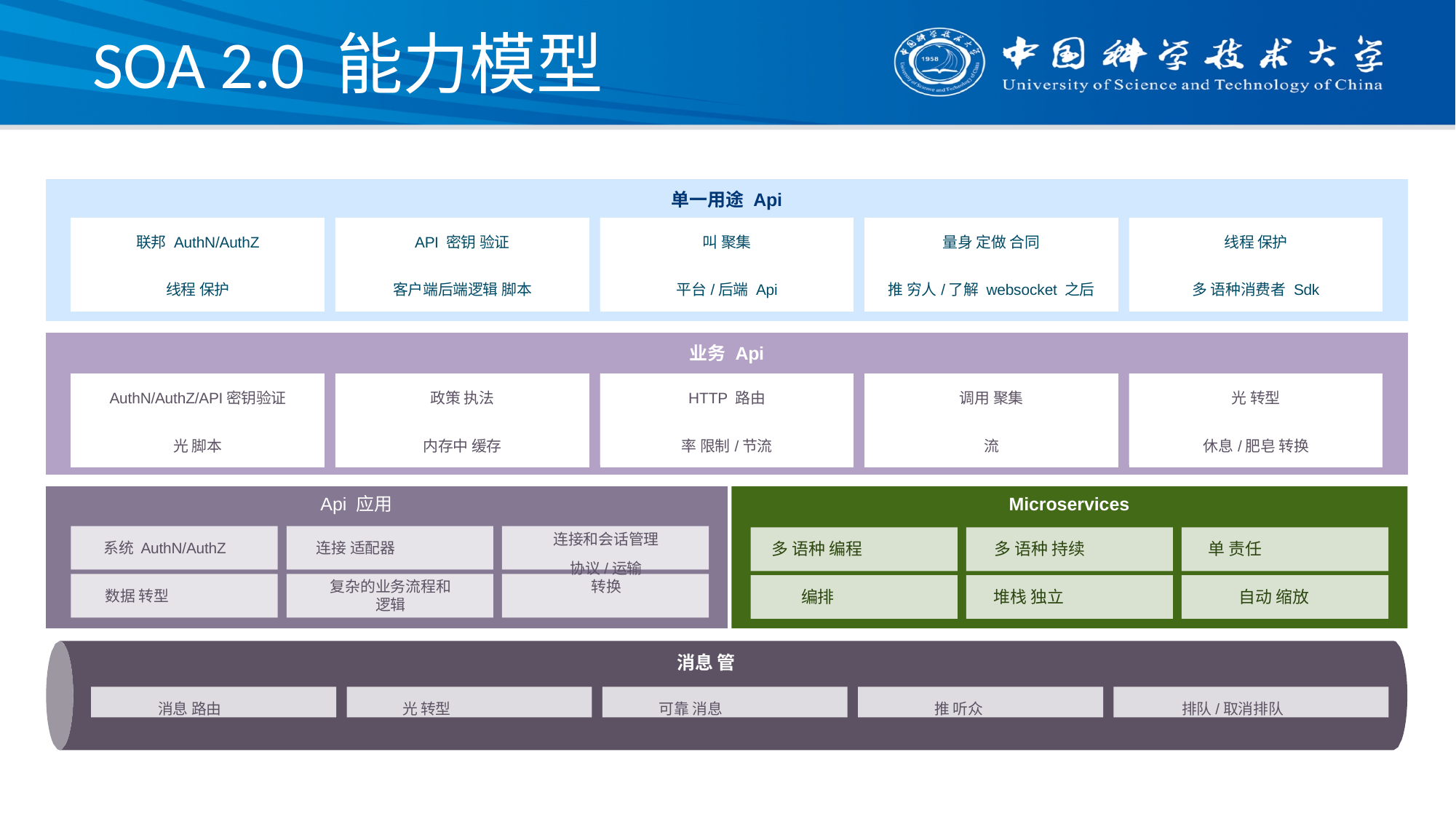

# SOA 2.0 能力模型
|  |  |  |  |  | 单一用途 Api |  |  |  |  |  |
| --- | --- | --- | --- | --- | --- | --- | --- | --- | --- | --- |
|  | 联邦 AuthN/AuthZ |  | API 密钥 验证 |  | 叫 聚集 |  | 量身 定做 合同 |  | 线程 保护 |  |
|  | 线程 保护 |  | 客户端后端逻辑 脚本 |  | 平台/后端 Api |  | 推 穷人/了解 websocket 之后 |  | 多 语种消费者 Sdk |  |
|  |  |  |  |  |  |  |  |  |  |  |
|  |  |  |  |  |  |  |  |  |  |  |
|  |  |  |  |  | 业务 Api |  |  |  |  |  |
|  | AuthN/AuthZ/API密钥验证 |  | 政策 执法 |  | HTTP 路由 |  | 调用 聚集 |  | 光 转型 |  |
|  | 光 脚本 |  | 内存中 缓存 |  | 率 限制/节流 |  | 流 |  | 休息/肥皂 转换 |  |
|  |  |  |  |  |  |  |  |  |  |  |

Api 应用
Microservices

连接和会话管理
协议/运输
转换
系统 AuthN/AuthZ
连接 适配器
多 语种 编程
多 语种 持续
单 责任

复杂的业务流程和
逻辑
数据 转型
编排
堆栈 独立
自动 缩放

消息 管
消息 路由
光 转型
可靠 消息
推 听众
排队/取消排队